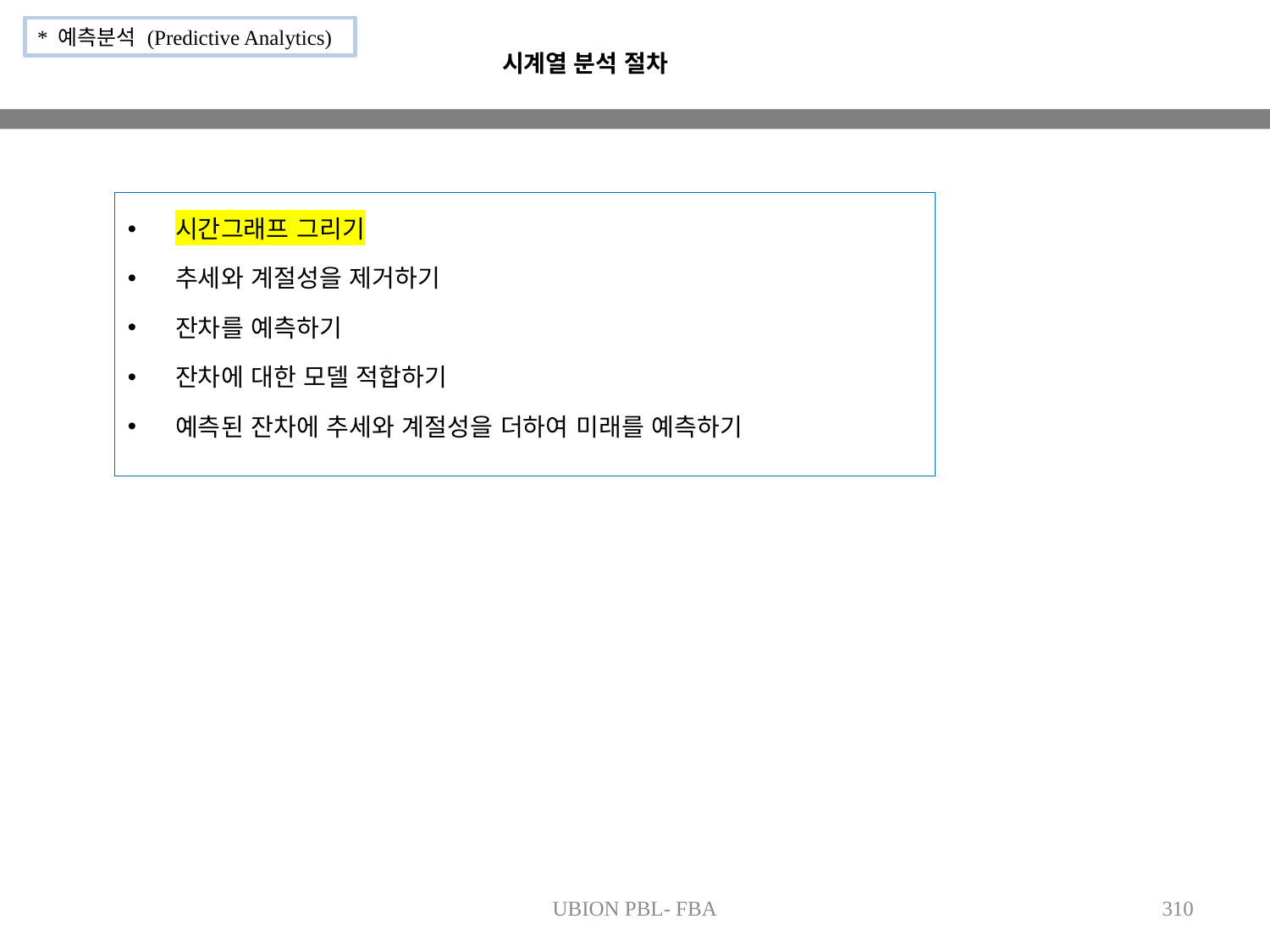

* 예측분석 (Predictive Analytics)
시계열 분석 절차

시간그래프 그리기
추세와 계절성을 제거하기
잔차를 예측하기
잔차에 대한 모델 적합하기
예측된 잔차에 추세와 계절성을 더하여 미래를 예측하기
UBION PBL- FBA
310